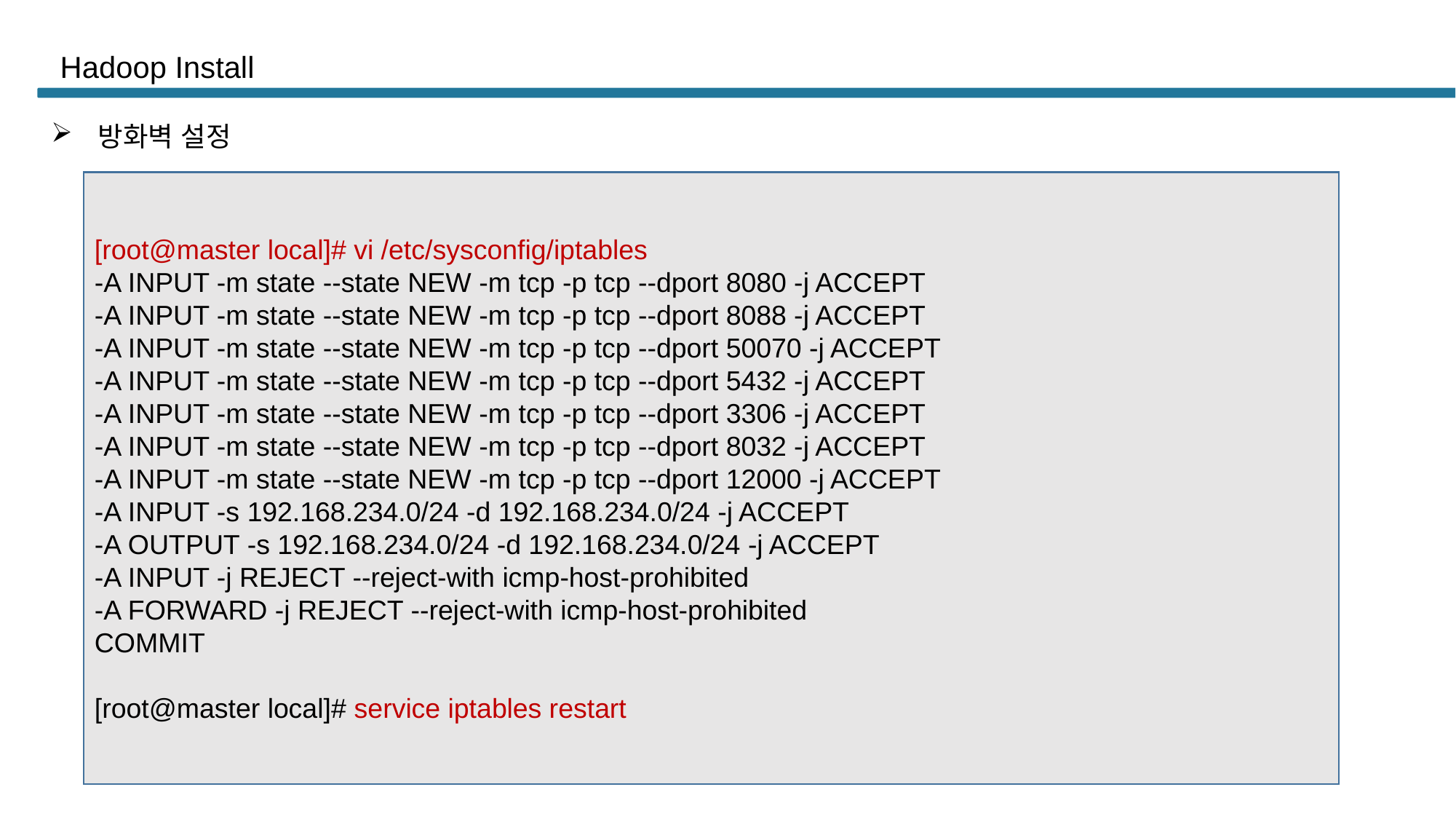

# Hadoop Install
 방화벽 설정
[root@master local]# vi /etc/sysconfig/iptables
-A INPUT -m state --state NEW -m tcp -p tcp --dport 8080 -j ACCEPT
-A INPUT -m state --state NEW -m tcp -p tcp --dport 8088 -j ACCEPT
-A INPUT -m state --state NEW -m tcp -p tcp --dport 50070 -j ACCEPT
-A INPUT -m state --state NEW -m tcp -p tcp --dport 5432 -j ACCEPT
-A INPUT -m state --state NEW -m tcp -p tcp --dport 3306 -j ACCEPT
-A INPUT -m state --state NEW -m tcp -p tcp --dport 8032 -j ACCEPT
-A INPUT -m state --state NEW -m tcp -p tcp --dport 12000 -j ACCEPT
-A INPUT -s 192.168.234.0/24 -d 192.168.234.0/24 -j ACCEPT
-A OUTPUT -s 192.168.234.0/24 -d 192.168.234.0/24 -j ACCEPT
-A INPUT -j REJECT --reject-with icmp-host-prohibited
-A FORWARD -j REJECT --reject-with icmp-host-prohibited
COMMIT

[root@master local]# service iptables restart